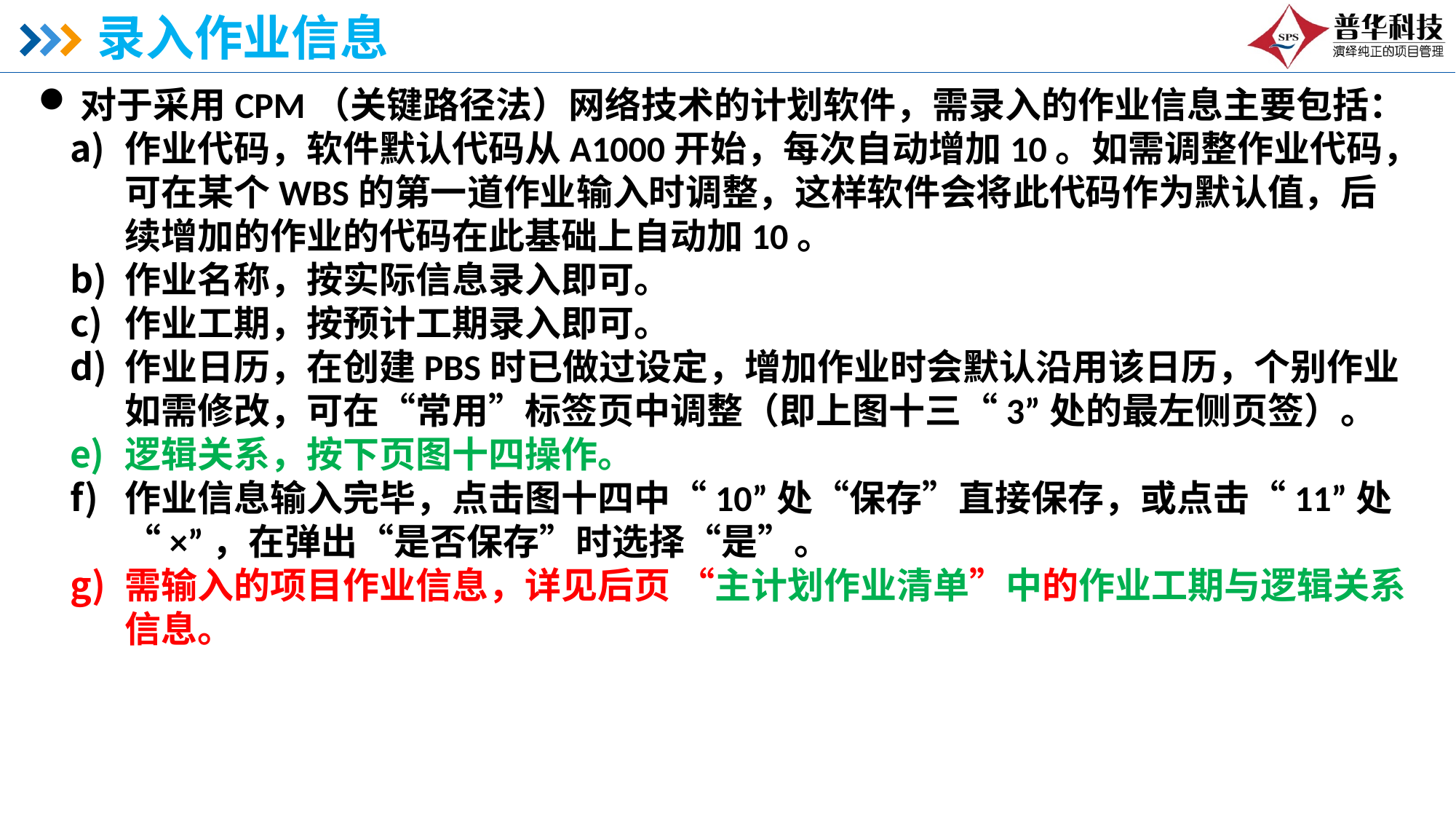

# 录入作业信息
对于采用CPM（关键路径法）网络技术的计划软件，需录入的作业信息主要包括：
作业代码，软件默认代码从A1000开始，每次自动增加10。如需调整作业代码，可在某个WBS的第一道作业输入时调整，这样软件会将此代码作为默认值，后续增加的作业的代码在此基础上自动加10。
作业名称，按实际信息录入即可。
作业工期，按预计工期录入即可。
作业日历，在创建PBS时已做过设定，增加作业时会默认沿用该日历，个别作业如需修改，可在“常用”标签页中调整（即上图十三“3”处的最左侧页签）。
逻辑关系，按下页图十四操作。
作业信息输入完毕，点击图十四中“10”处“保存”直接保存，或点击“11”处“×”，在弹出“是否保存”时选择“是”。
需输入的项目作业信息，详见后页 “主计划作业清单”中的作业工期与逻辑关系信息。